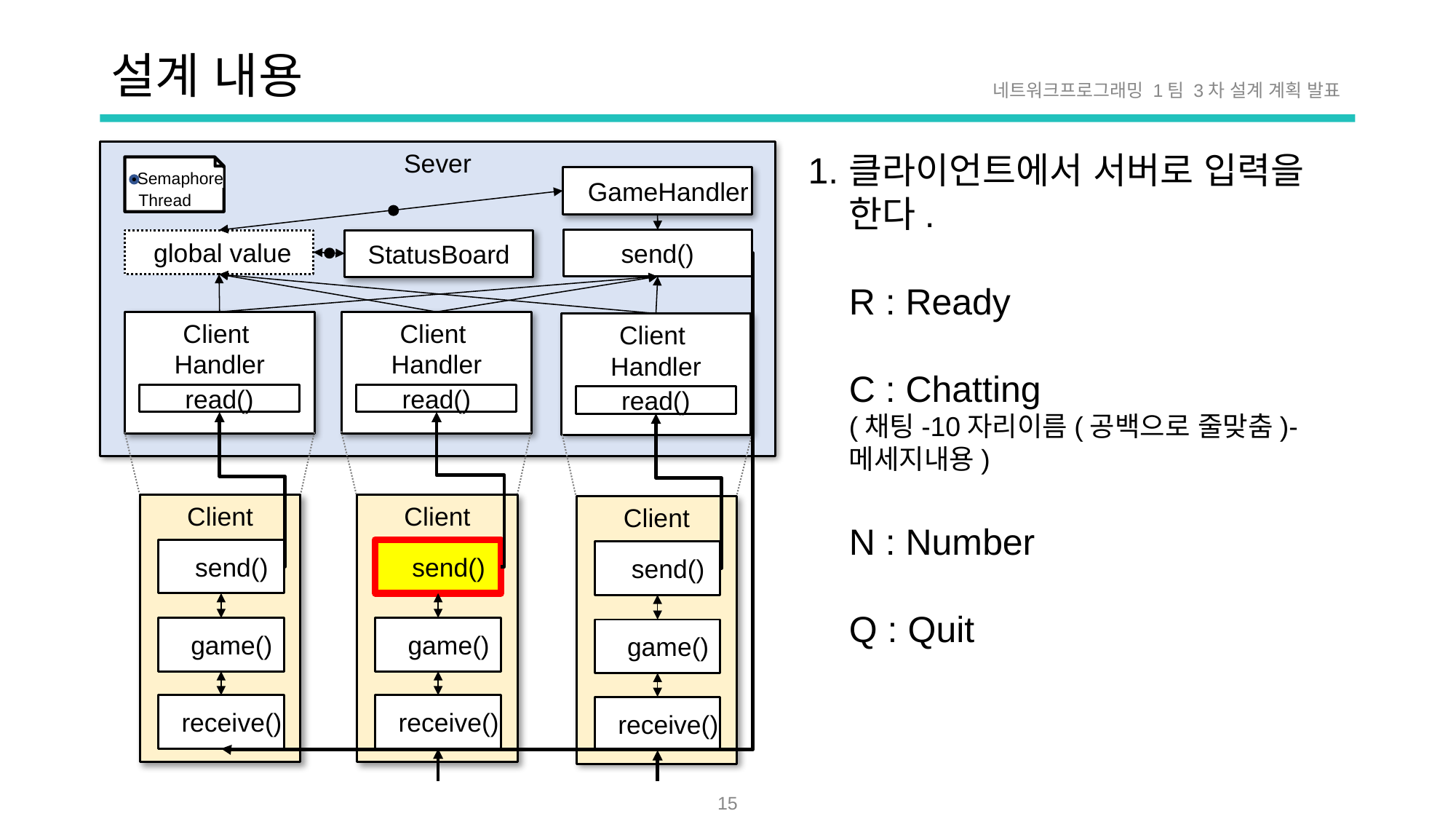

# 설계 내용
네트워크프로그래밍 1팀 3차 설계 계획 발표

Sever

   GameHandler

 Semaphore

 Thread

send()

StatusBoard

 global value

Client
Handler

Client
Handler

Client
Handler

read()
read()
read()
Client

Client

Client

   send()
   send()
   send()
   game()
   game()
   game()
   receive()
   receive()
   receive()
클라이언트에서 서버로 입력을 한다.
R : Ready
C : Chatting
(채팅-10자리이름(공백으로 줄맞춤)-메세지내용)
N : Number
Q : Quit

15